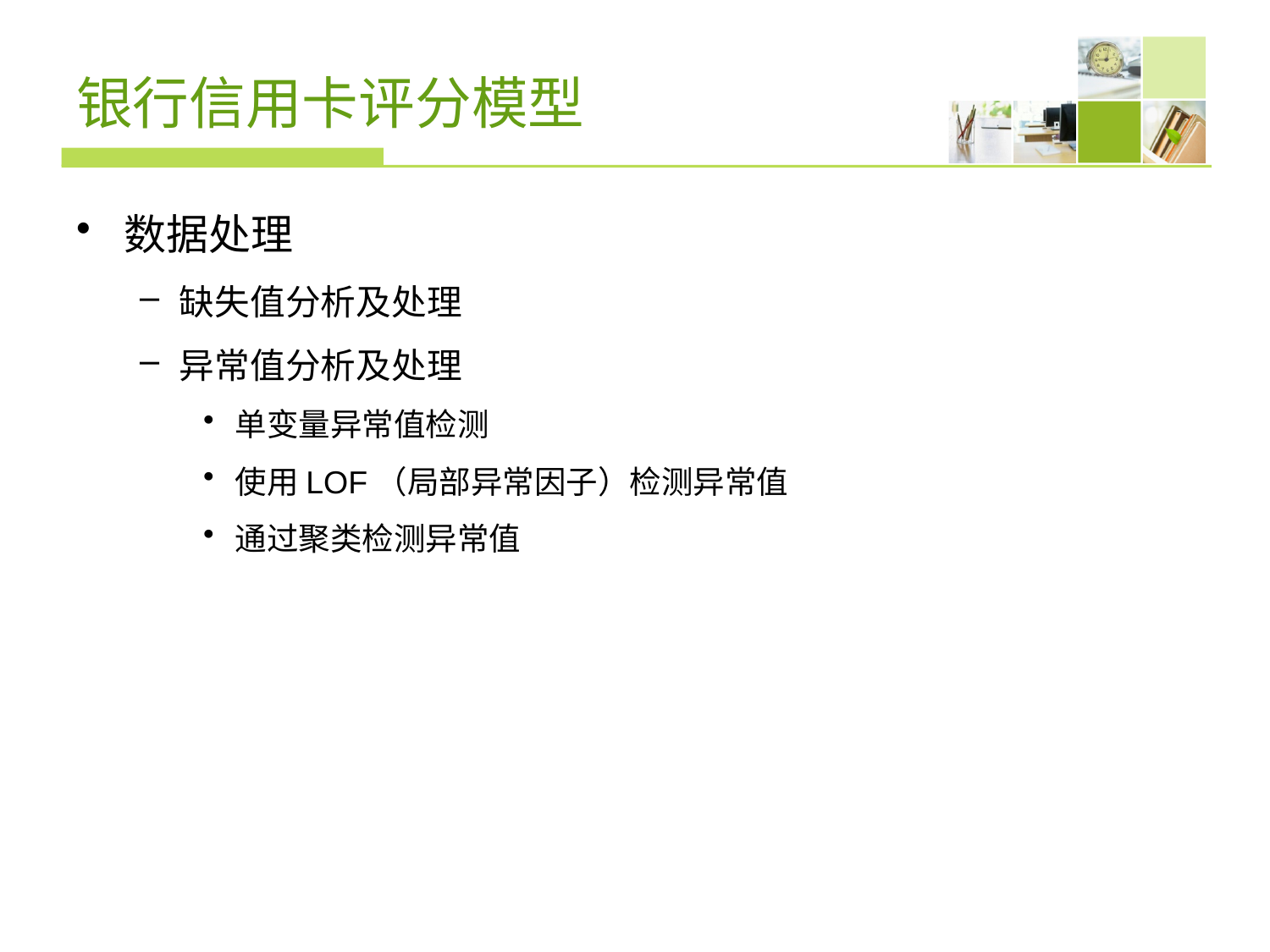

# 银行信用卡评分模型
数据处理
缺失值分析及处理
异常值分析及处理
单变量异常值检测
使用LOF（局部异常因子）检测异常值
通过聚类检测异常值